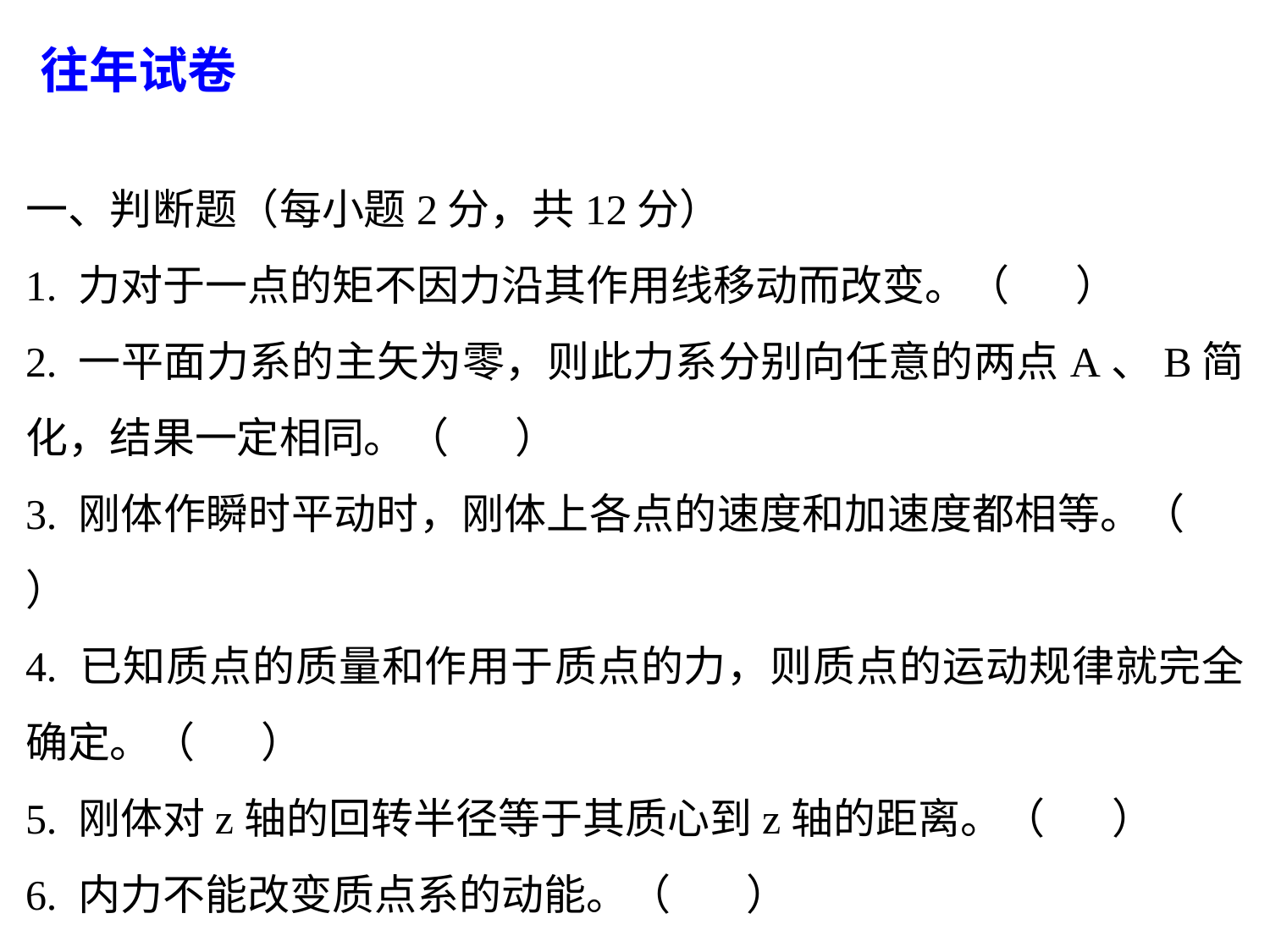

往年试卷
一、判断题（每小题2分，共12分）
1. 力对于一点的矩不因力沿其作用线移动而改变。（       ）
2. 一平面力系的主矢为零，则此力系分别向任意的两点A、B简化，结果一定相同。（       ）
3. 刚体作瞬时平动时，刚体上各点的速度和加速度都相等。（       ）
4. 已知质点的质量和作用于质点的力，则质点的运动规律就完全确定。（       ）
5. 刚体对z轴的回转半径等于其质心到z轴的距离。（       ）
6. 内力不能改变质点系的动能。（        ）